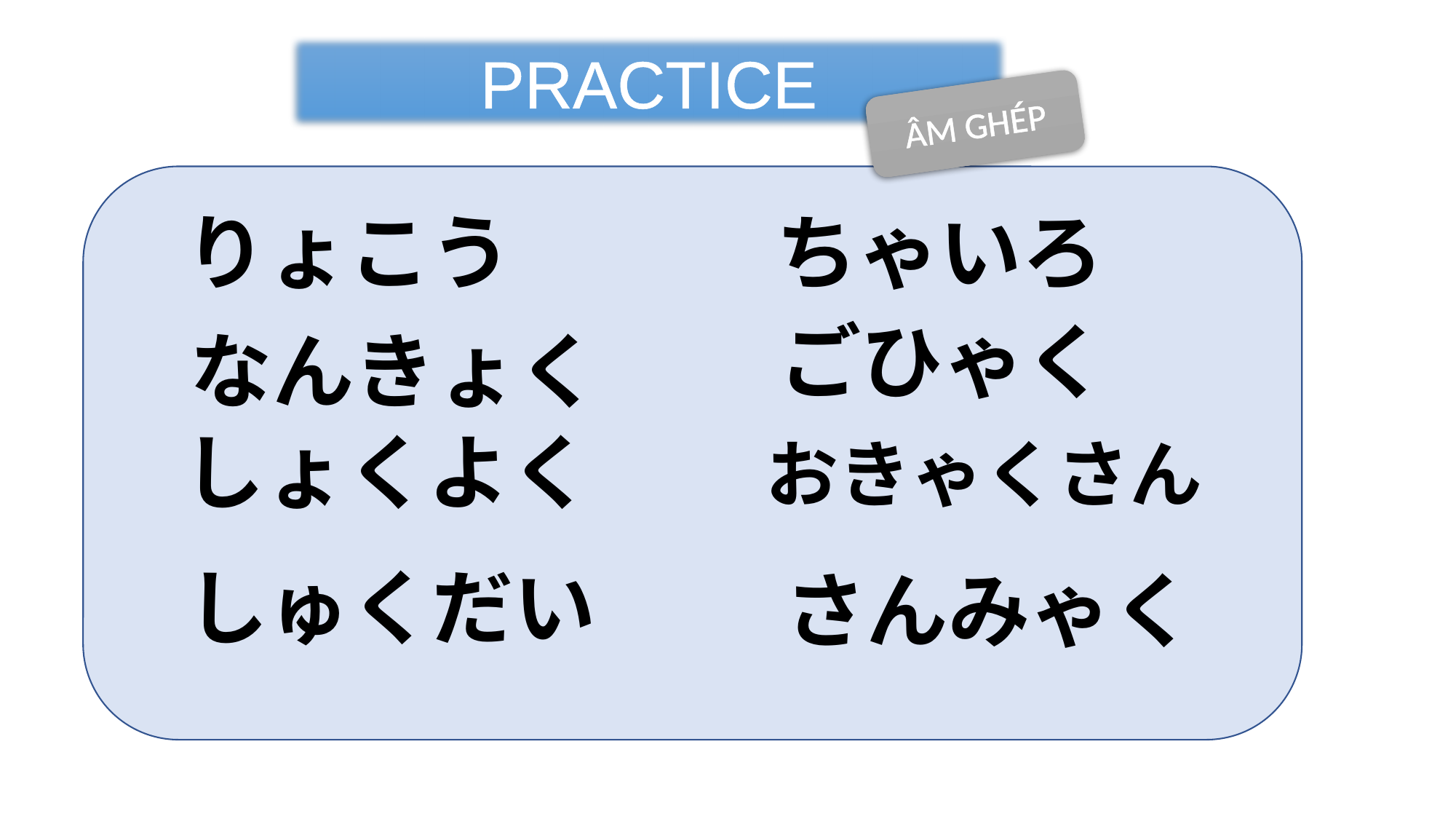

PRACTICE
ÂM GHÉP

りょこう
ちゃいろ
ごひゃく
なんきょく
しょくよく
おきゃくさん
しゅくだい
さんみゃく